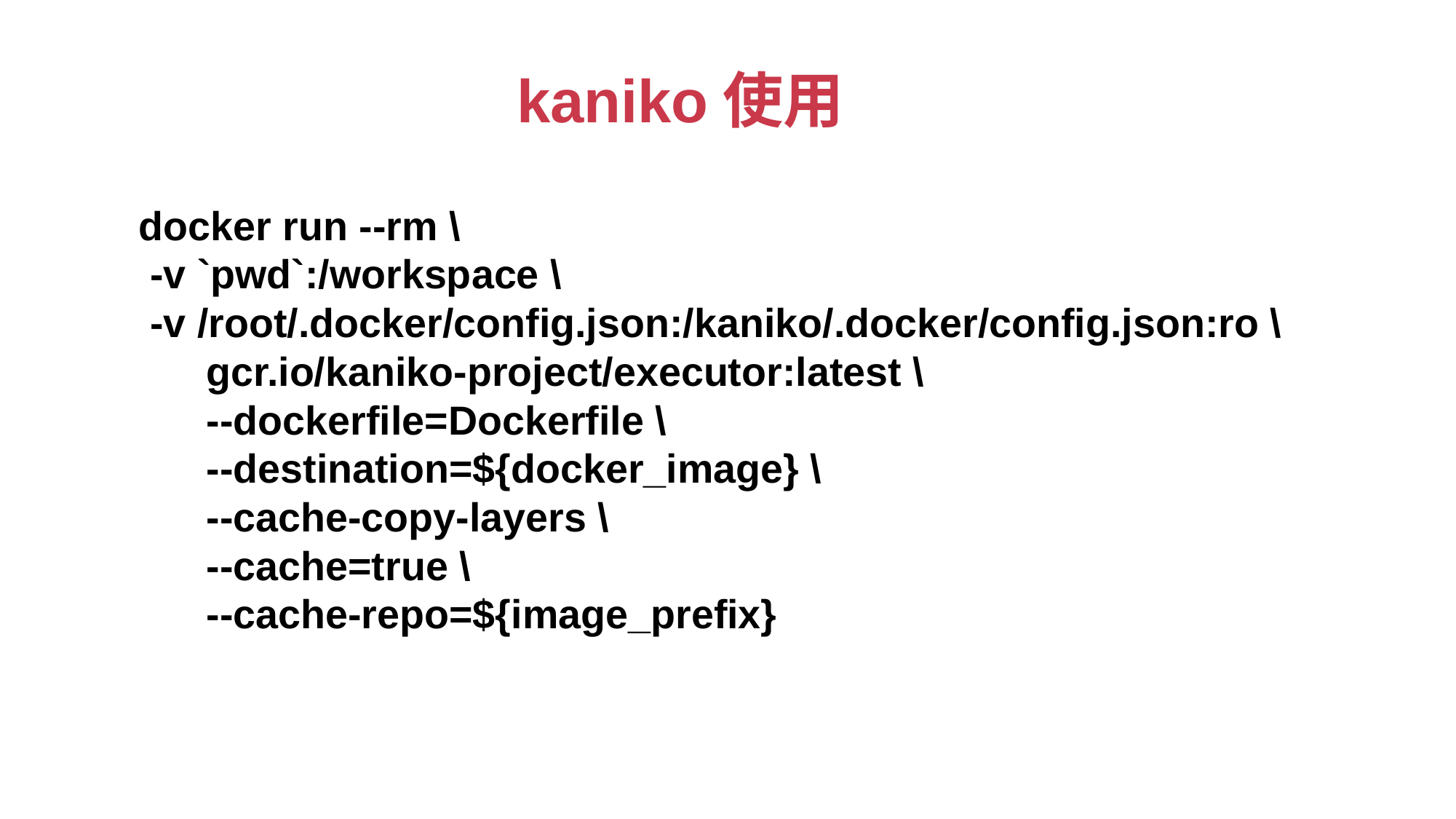

kaniko使用
    docker run --rm \
     -v `pwd`:/workspace \
     -v /root/.docker/config.json:/kaniko/.docker/config.json:ro \
          gcr.io/kaniko-project/executor:latest \
          --dockerfile=Dockerfile \
          --destination=${docker_image} \
          --cache-copy-layers \
          --cache=true \
          --cache-repo=${image_prefix}